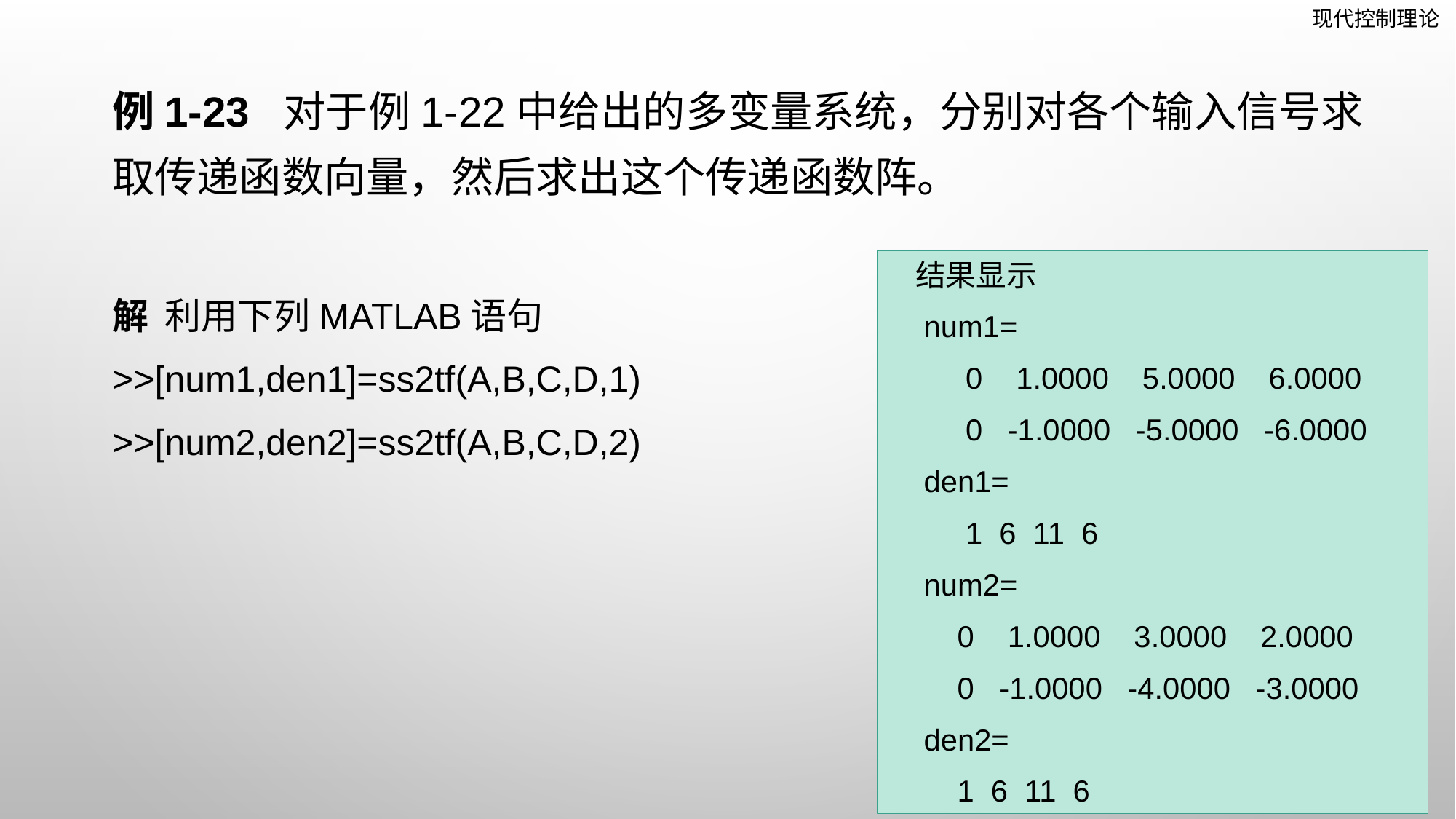

例1-23  对于例1-22中给出的多变量系统，分别对各个输入信号求取传递函数向量，然后求出这个传递函数阵。

解  利用下列MATLAB语句
>>[num1,den1]=ss2tf(A,B,C,D,1)
>>[num2,den2]=ss2tf(A,B,C,D,2)

结果显示
 num1=
      0    1.0000    5.0000    6.0000
      0   -1.0000   -5.0000   -6.0000
 den1=
      1  6  11  6
 num2=
     0    1.0000    3.0000    2.0000
     0   -1.0000   -4.0000   -3.0000
 den2=
     1  6  11  6
129